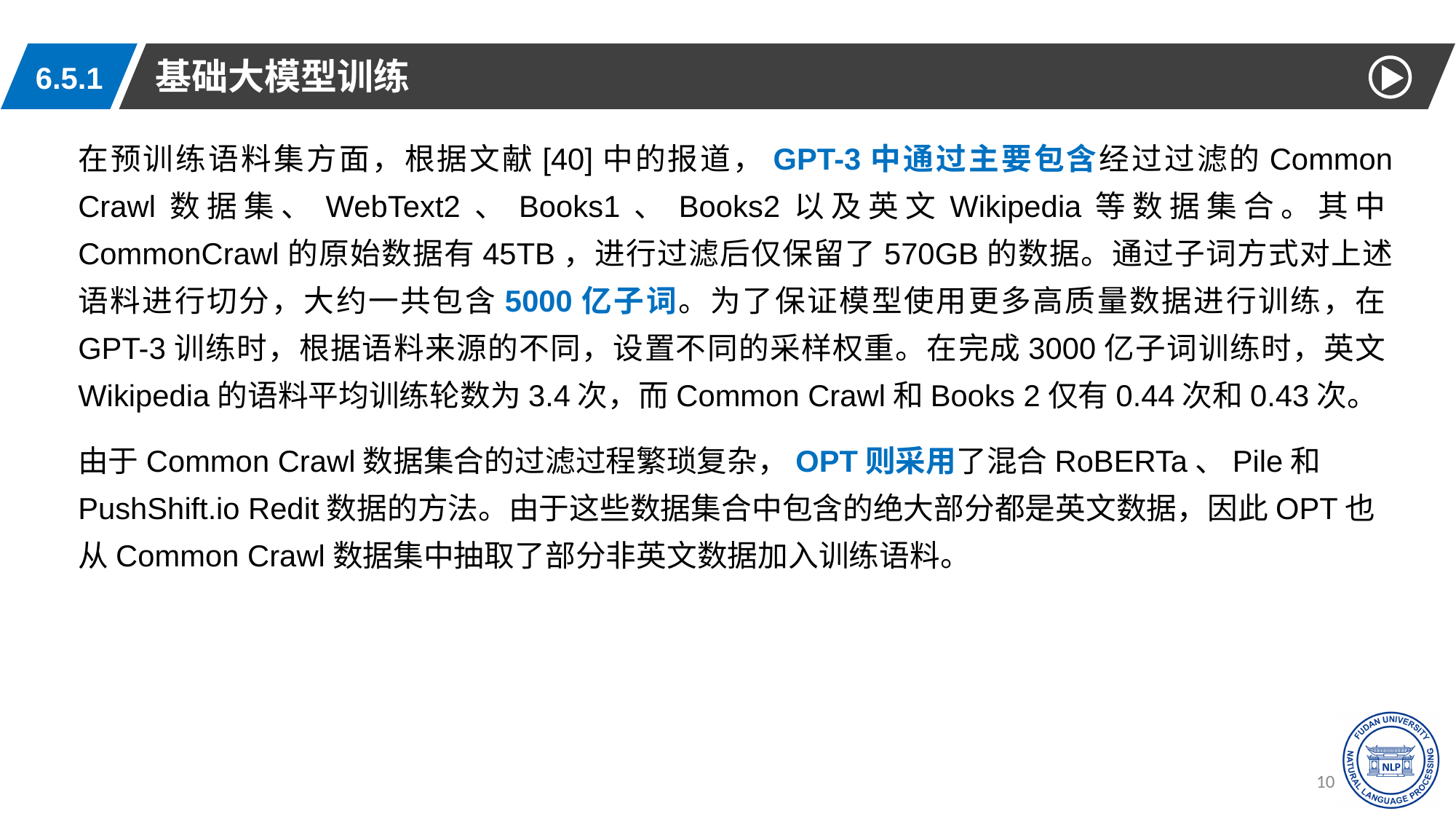

基础大模型训练
6.5.1

在预训练语料集方面，根据文献[40]中的报道，GPT-3中通过主要包含经过过滤的Common Crawl数据集、WebText2、Books1、Books2以及英文Wikipedia等数据集合。其中CommonCrawl的原始数据有45TB，进行过滤后仅保留了570GB的数据。通过子词方式对上述语料进行切分，大约一共包含5000亿子词。为了保证模型使用更多高质量数据进行训练，在GPT-3训练时，根据语料来源的不同，设置不同的采样权重。在完成3000亿子词训练时，英文Wikipedia的语料平均训练轮数为3.4次，而Common Crawl和Books 2仅有0.44次和0.43次。
由于Common Crawl数据集合的过滤过程繁琐复杂，OPT则采用了混合RoBERTa、Pile和PushShift.io Redit数据的方法。由于这些数据集合中包含的绝大部分都是英文数据，因此OPT也从Common Crawl数据集中抽取了部分非英文数据加入训练语料。
100